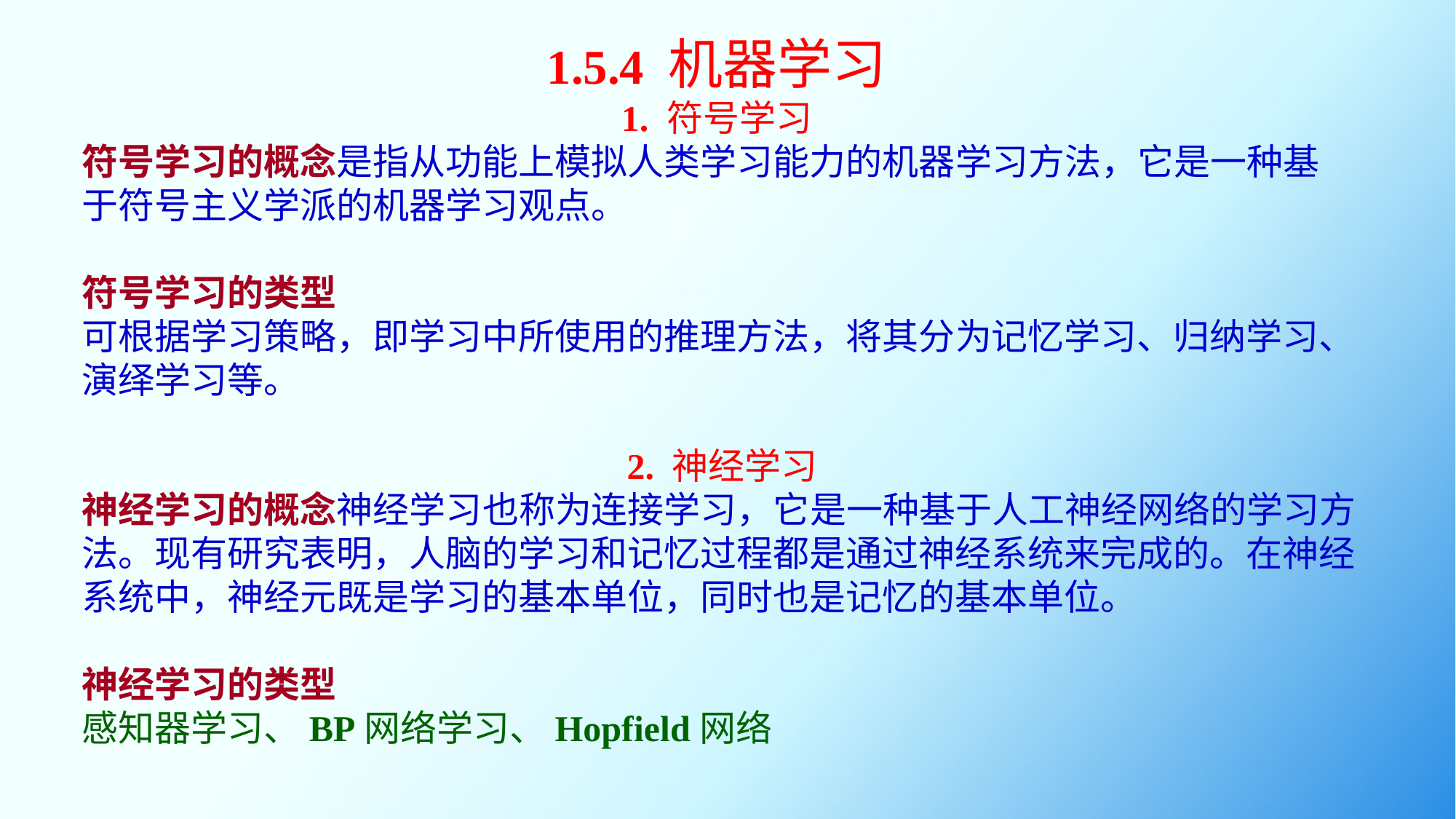

1.5.4 机器学习
1. 符号学习
符号学习的概念是指从功能上模拟人类学习能力的机器学习方法，它是一种基于符号主义学派的机器学习观点。

符号学习的类型
可根据学习策略，即学习中所使用的推理方法，将其分为记忆学习、归纳学习、演绎学习等。
2. 神经学习
神经学习的概念神经学习也称为连接学习，它是一种基于人工神经网络的学习方法。现有研究表明，人脑的学习和记忆过程都是通过神经系统来完成的。在神经系统中，神经元既是学习的基本单位，同时也是记忆的基本单位。

神经学习的类型
感知器学习、BP网络学习、Hopfield网络